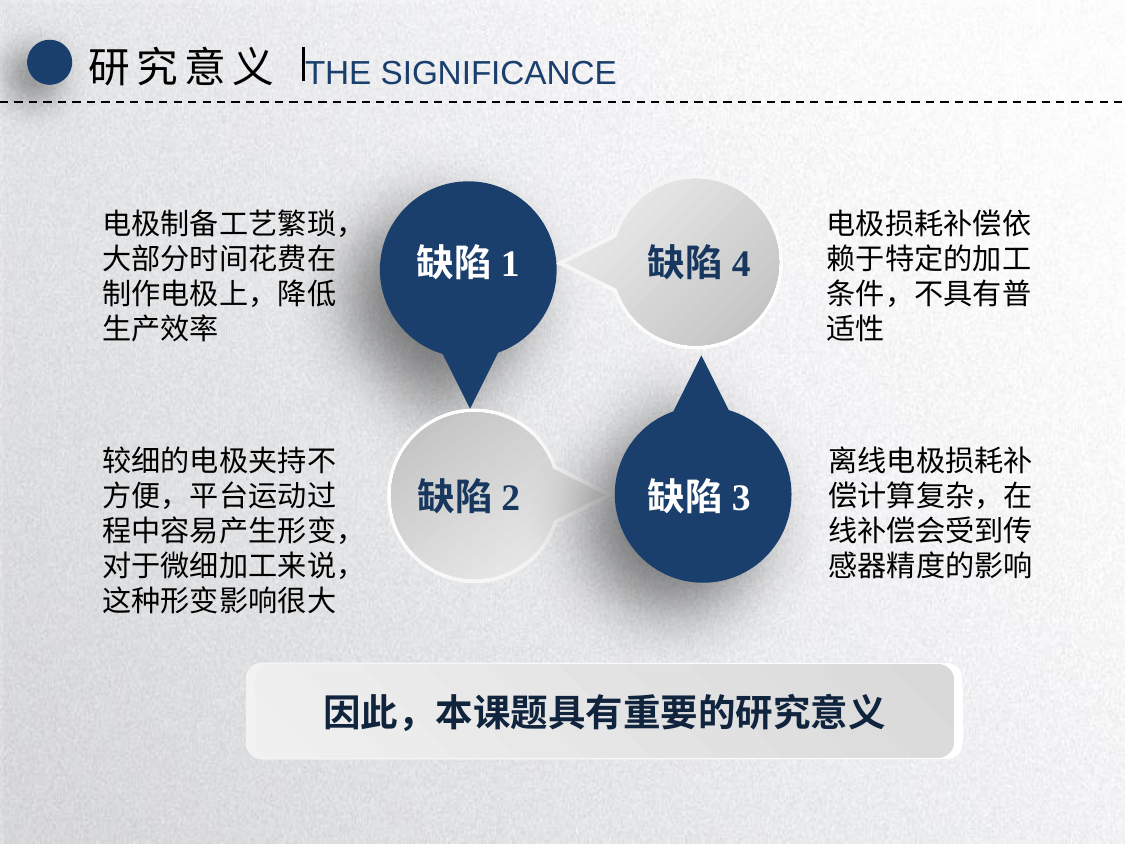

研究意义

THE SIGNIFICANCE

电极制备工艺繁琐，大部分时间花费在制作电极上，降低生产效率
电极损耗补偿依赖于特定的加工条件，不具有普适性
缺陷1
缺陷4

较细的电极夹持不方便，平台运动过程中容易产生形变，对于微细加工来说，这种形变影响很大
离线电极损耗补偿计算复杂，在线补偿会受到传感器精度的影响
缺陷2
缺陷3

因此，本课题具有重要的研究意义